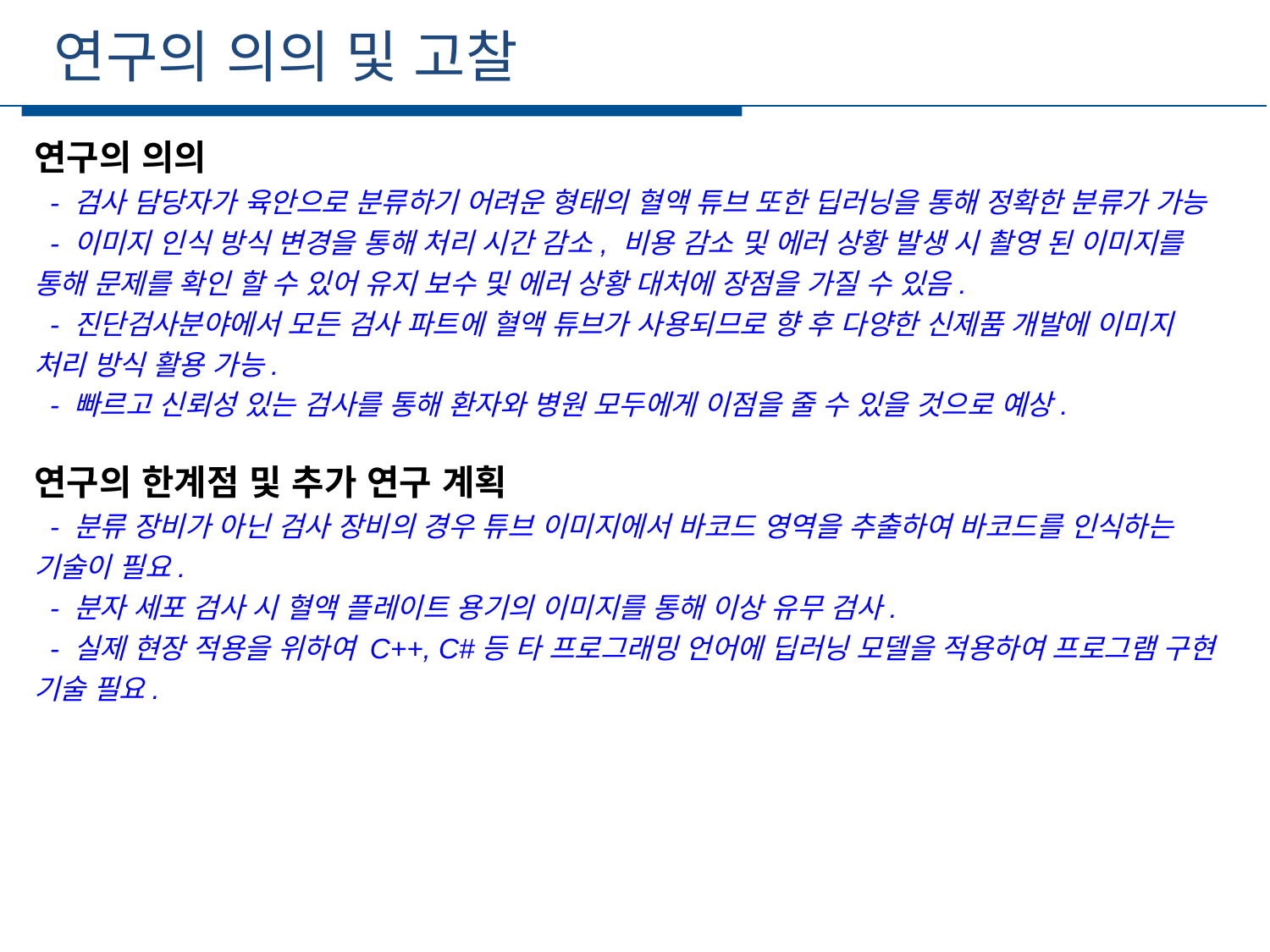

연구의 의의 및 고찰
세부일정

연구의 의의
  - 검사 담당자가 육안으로 분류하기 어려운 형태의 혈액 튜브 또한 딥러닝을 통해 정확한 분류가 가능
  - 이미지 인식 방식 변경을 통해 처리 시간 감소, 비용 감소 및 에러 상황 발생 시 촬영 된 이미지를 통해 문제를 확인 할 수 있어 유지 보수 및 에러 상황 대처에 장점을 가질 수 있음.
  - 진단검사분야에서 모든 검사 파트에 혈액 튜브가 사용되므로 향 후 다양한 신제품 개발에 이미지 처리 방식 활용 가능.
  - 빠르고 신뢰성 있는 검사를 통해 환자와 병원 모두에게 이점을 줄 수 있을 것으로 예상.

연구의 한계점 및 추가 연구 계획
  - 분류 장비가 아닌 검사 장비의 경우 튜브 이미지에서 바코드 영역을 추출하여 바코드를 인식하는 기술이 필요.
  - 분자 세포 검사 시 혈액 플레이트 용기의 이미지를 통해 이상 유무 검사.
  - 실제 현장 적용을 위하여 C++, C#등 타 프로그래밍 언어에 딥러닝 모델을 적용하여 프로그램 구현 기술 필요.